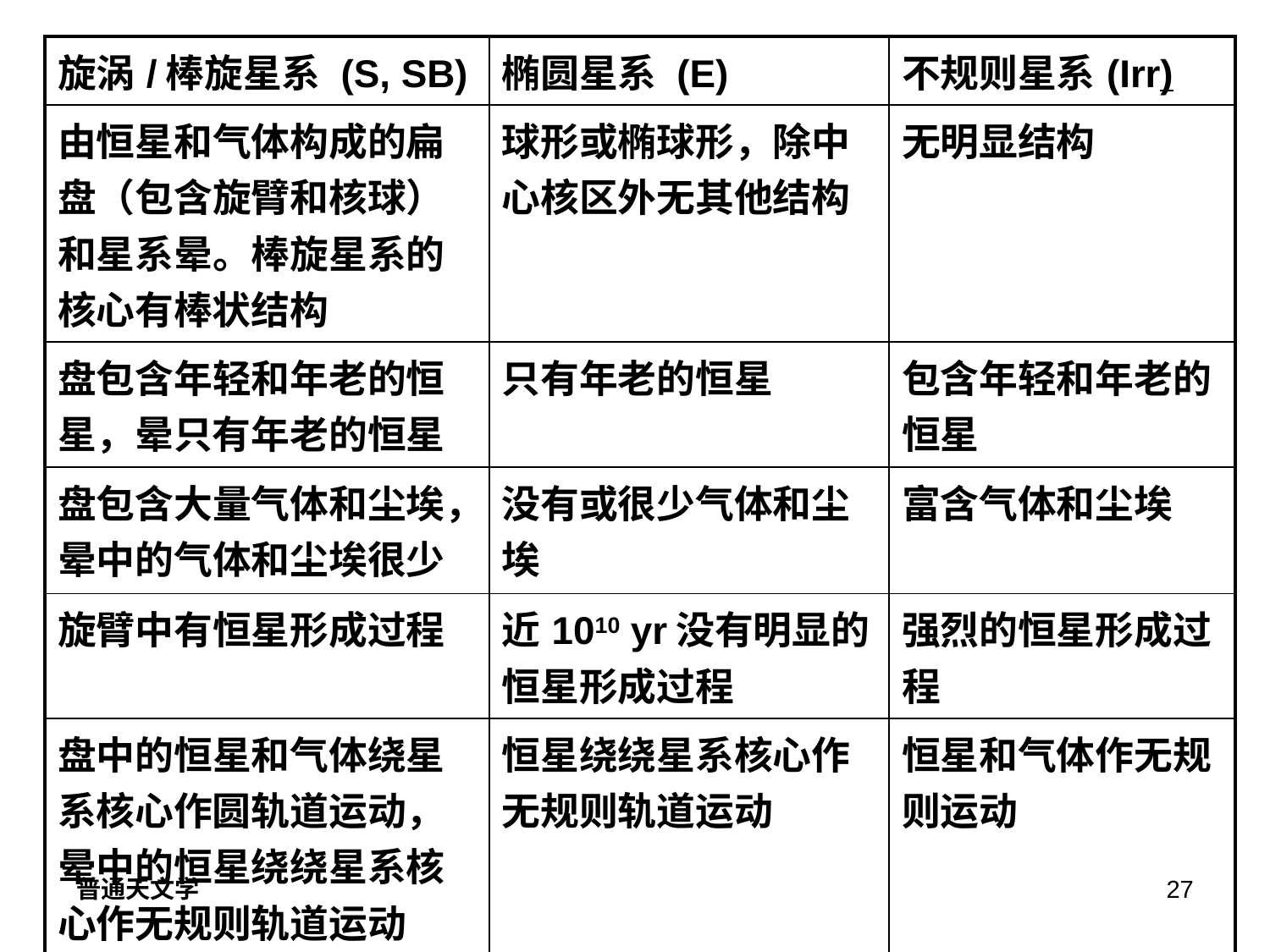

| 旋涡/棒旋星系 (S, SB) | 椭圆星系 (E) | 不规则星系(Irr) |
| --- | --- | --- |
| 由恒星和气体构成的扁盘（包含旋臂和核球）和星系晕。棒旋星系的核心有棒状结构 | 球形或椭球形，除中心核区外无其他结构 | 无明显结构 |
| 盘包含年轻和年老的恒星，晕只有年老的恒星 | 只有年老的恒星 | 包含年轻和年老的恒星 |
| 盘包含大量气体和尘埃，晕中的气体和尘埃很少 | 没有或很少气体和尘埃 | 富含气体和尘埃 |
| 旋臂中有恒星形成过程 | 近1010 yr没有明显的恒星形成过程 | 强烈的恒星形成过程 |
| 盘中的恒星和气体绕星系核心作圆轨道运动， 晕中的恒星绕绕星系核心作无规则轨道运动 | 恒星绕绕星系核心作无规则轨道运动 | 恒星和气体作无规则运动 |
普通天文学
27